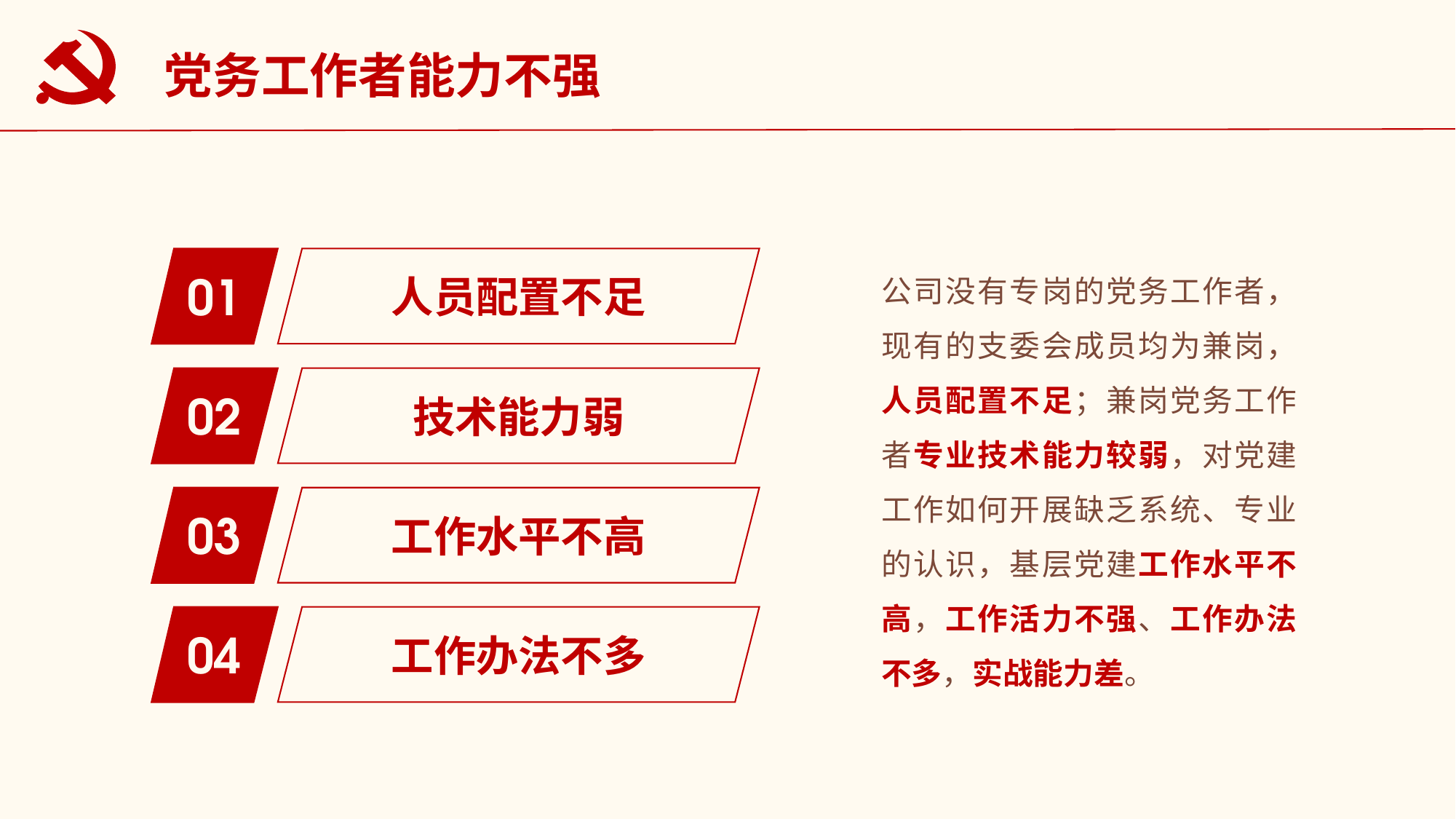

党务工作者能力不强
01
人员配置不足
公司没有专岗的党务工作者，现有的支委会成员均为兼岗，人员配置不足；兼岗党务工作者专业技术能力较弱，对党建工作如何开展缺乏系统、专业的认识，基层党建工作水平不高，工作活力不强、工作办法不多，实战能力差。
02
技术能力弱
03
工作水平不高
04
工作办法不多